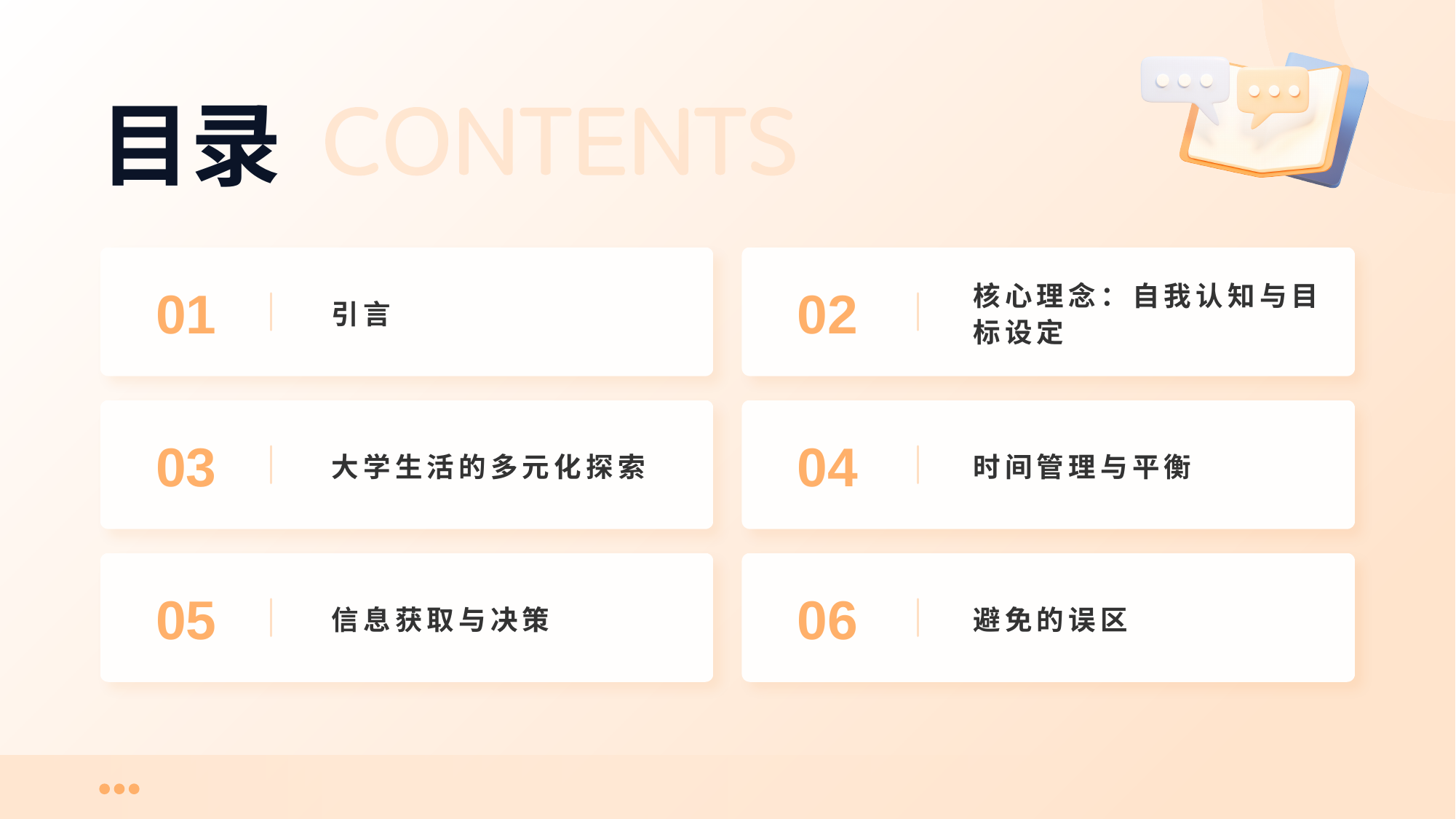

# 目录

引言
核心理念：自我认知与目标设定
01
02

大学生活的多元化探索
时间管理与平衡
03
04

信息获取与决策
避免的误区
05
06